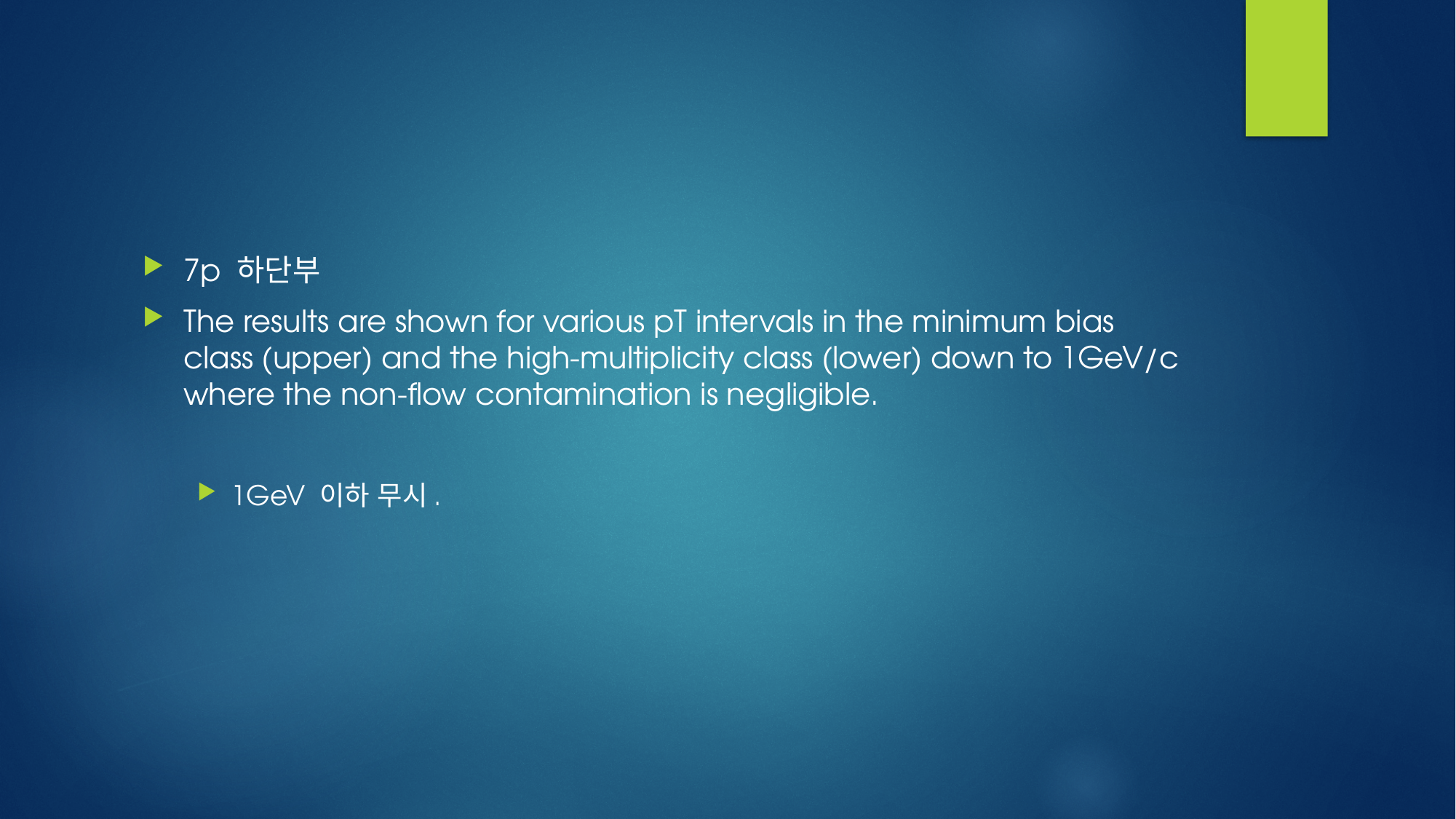

#
7p 하단부
The results are shown for various pT intervals in the minimum bias class (upper) and the high-multiplicity class (lower) down to 1GeV/c where the non-flow contamination is negligible.

1GeV 이하 무시.